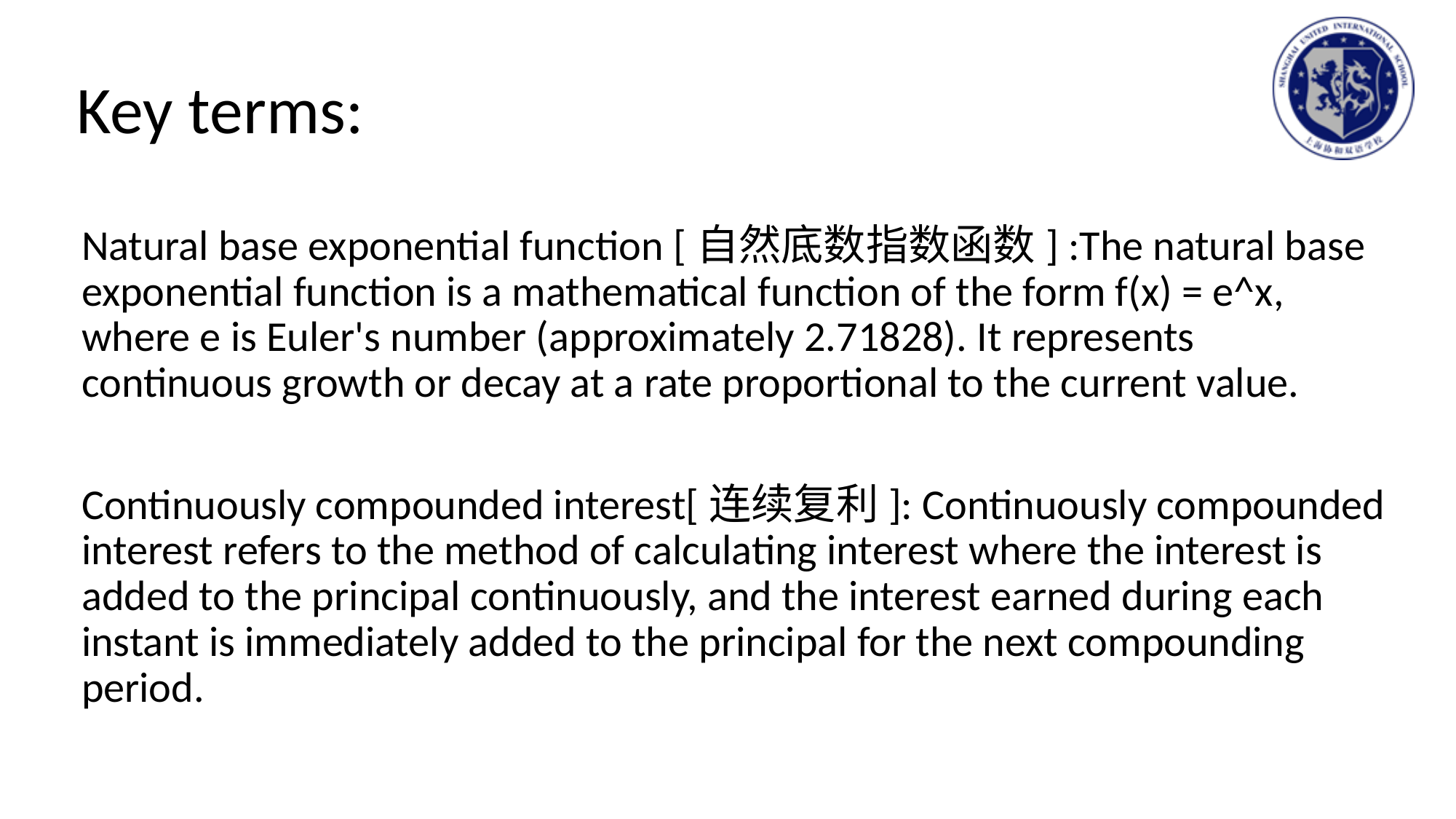

# Key terms:
Natural base exponential function [自然底数指数函数] :The natural base exponential function is a mathematical function of the form f(x) = e^x, where e is Euler's number (approximately 2.71828). It represents continuous growth or decay at a rate proportional to the current value.

Continuously compounded interest[连续复利]: Continuously compounded interest refers to the method of calculating interest where the interest is added to the principal continuously, and the interest earned during each instant is immediately added to the principal for the next compounding period.